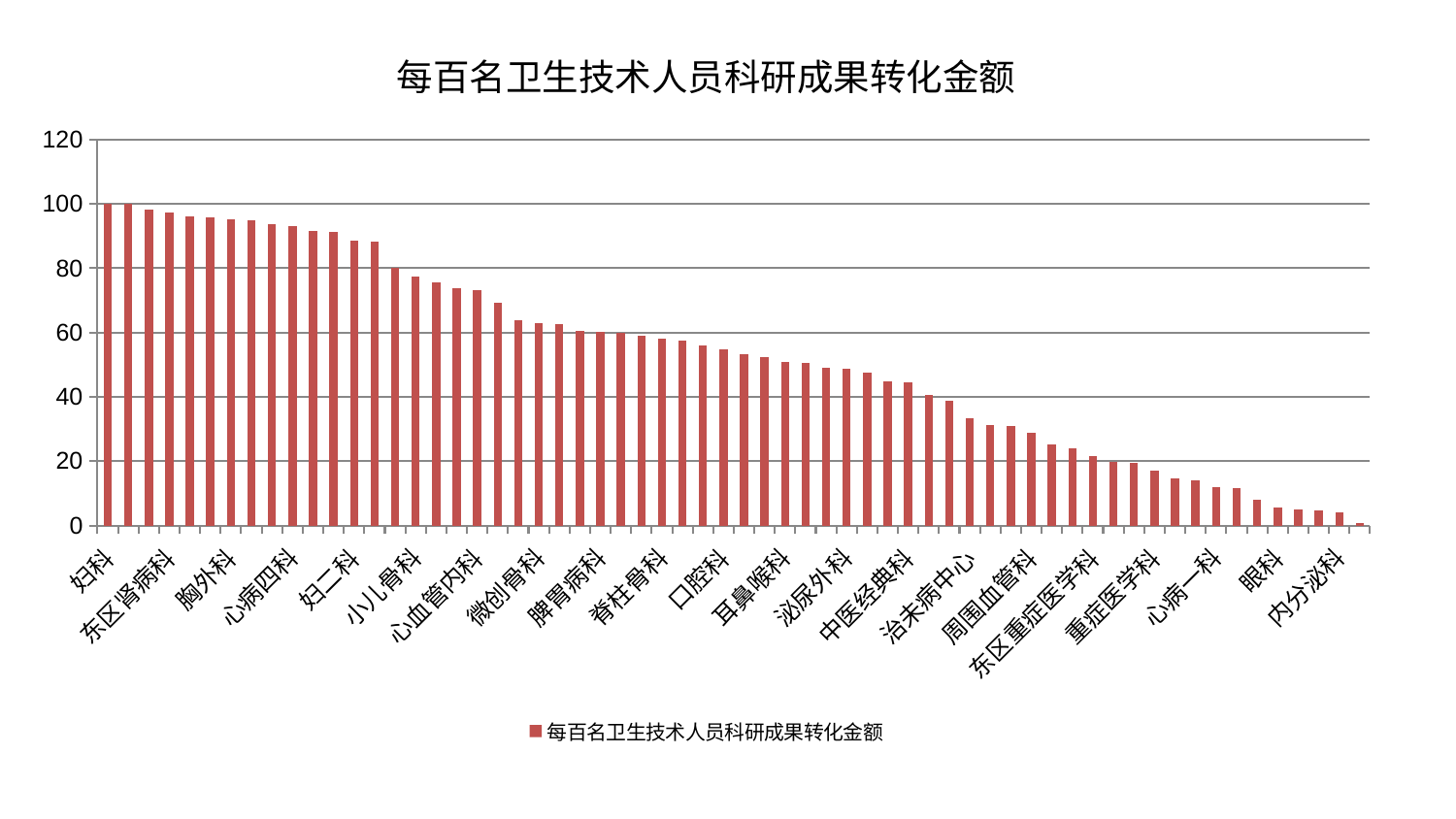

### Chart: 每百名卫生技术人员科研成果转化金额

| Category | 每百名卫生技术人员科研成果转化金额 |
|---|---|
| 妇科 | 100.0 |
| 普通外科 | 99.94711378148556 |
| 儿科 | 98.16711938971102 |
| 东区肾病科 | 97.24245017114758 |
| 推拿科 | 96.10045069798754 |
| 乳腺甲状腺外科 | 95.93366207050154 |
| 胸外科 | 95.27630791551033 |
| 男科 | 94.9671091436963 |
| 骨科 | 93.64056690087939 |
| 心病四科 | 93.12547516036125 |
| 血液科 | 91.65244225107747 |
| 西区重症医学科 | 91.27890184997958 |
| 妇二科 | 88.65240036015862 |
| 神经外科 | 88.19958296458213 |
| 综合内科 | 80.01119734958068 |
| 小儿骨科 | 77.33249547970398 |
| 老年医学科 | 75.67587003955185 |
| 肿瘤内科 | 73.73505915020098 |
| 心血管内科 | 73.3118550113169 |
| 肝胆外科 | 69.35078170658105 |
| 运动损伤骨科 | 63.71330034621954 |
| 微创骨科 | 63.029597554484134 |
| 皮肤科 | 62.6598760324713 |
| 脑病三科 | 60.4819905598435 |
| 脾胃病科 | 60.197132130018595 |
| 医院 | 59.94362298683911 |
| 风湿病科 | 58.96381902508492 |
| 脊柱骨科 | 58.13190568248558 |
| 针灸科 | 57.51144453900927 |
| 美容皮肤科 | 55.89083526735181 |
| 口腔科 | 54.7078980674162 |
| 脑病一科 | 53.142406024420346 |
| 身心医学科 | 52.27326481181218 |
| 耳鼻喉科 | 50.845735199734754 |
| 肾脏内科 | 50.65863340604703 |
| 肛肠科 | 49.17122801990112 |
| 泌尿外科 | 48.75131681725996 |
| 妇科妇二科合并 | 47.40821181271093 |
| 心病三科 | 44.75891068583988 |
| 中医经典科 | 44.47754473166937 |
| 产科 | 40.700315550255944 |
| 关节骨科 | 38.90666316454015 |
| 治未病中心 | 33.44525795952086 |
| 消化内科 | 31.101083163452966 |
| 脾胃科消化科合并 | 30.992007199685215 |
| 周围血管科 | 28.93924805420844 |
| 肝病科 | 25.06451807158728 |
| 创伤骨科 | 24.086963444512108 |
| 东区重症医学科 | 21.70744187560389 |
| 肾病科 | 19.904166828073922 |
| 脑病二科 | 19.618192347709275 |
| 重症医学科 | 16.90862304449306 |
| 康复科 | 14.66808867083274 |
| 神经内科 | 13.96223362398514 |
| 心病一科 | 11.832429538273496 |
| 小儿推拿科 | 11.521328986225496 |
| 中医外治中心 | 8.002582542096633 |
| 眼科 | 5.7008847001577765 |
| 呼吸内科 | 4.931103933393162 |
| 显微骨科 | 4.616248035964781 |
| 内分泌科 | 4.021383161374713 |
| 心病二科 | 0.6139323349942979 |
194